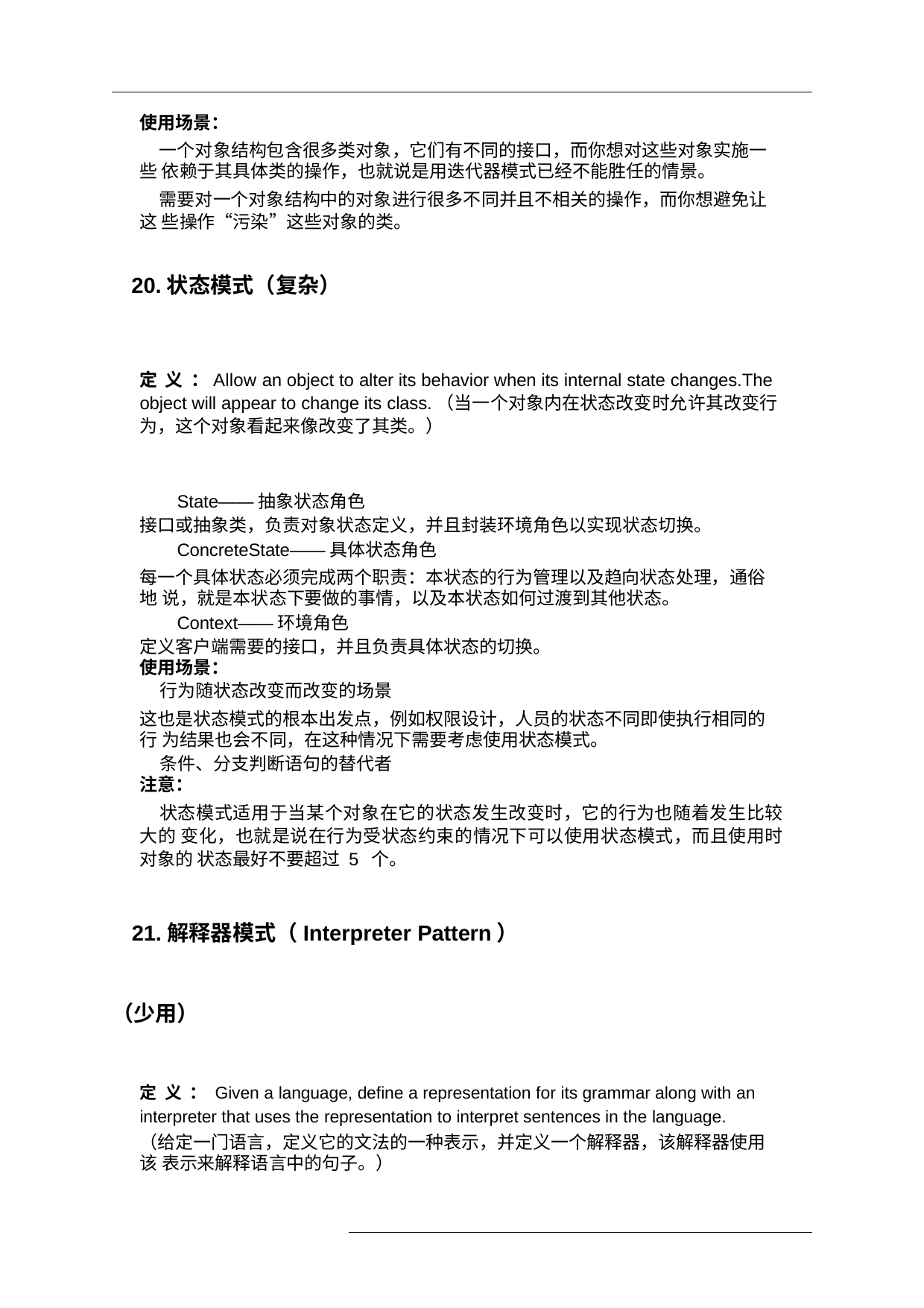

使用场景：
一个对象结构包含很多类对象，它们有不同的接口，而你想对这些对象实施一些 依赖于其具体类的操作，也就说是用迭代器模式已经不能胜任的情景。
需要对一个对象结构中的对象进行很多不同并且不相关的操作，而你想避免让这 些操作“污染”这些对象的类。

20.状态模式（复杂）
定 义 ：Allow an object to alter its behavior when its internal state changes.The  object will appear to change its class.（当一个对象内在状态改变时允许其改变行 为，这个对象看起来像改变了其类。）

State——抽象状态角色
接口或抽象类，负责对象状态定义，并且封装环境角色以实现状态切换。
ConcreteState——具体状态角色
每一个具体状态必须完成两个职责：本状态的行为管理以及趋向状态处理，通俗地 说，就是本状态下要做的事情，以及本状态如何过渡到其他状态。
Context——环境角色
定义客户端需要的接口，并且负责具体状态的切换。 使用场景：
行为随状态改变而改变的场景
这也是状态模式的根本出发点，例如权限设计，人员的状态不同即使执行相同的行 为结果也会不同，在这种情况下需要考虑使用状态模式。
条件、分支判断语句的替代者 注意：
状态模式适用于当某个对象在它的状态发生改变时，它的行为也随着发生比较大的 变化，也就是说在行为受状态约束的情况下可以使用状态模式，而且使用时对象的 状态最好不要超过 5 个。

21.解释器模式（Interpreter Pattern）
（少用）

定 义 ： Given a language, define a representation for its grammar along with an  interpreter that uses the representation to interpret sentences in the language.
（给定一门语言，定义它的文法的一种表示，并定义一个解释器，该解释器使用该 表示来解释语言中的句子。）